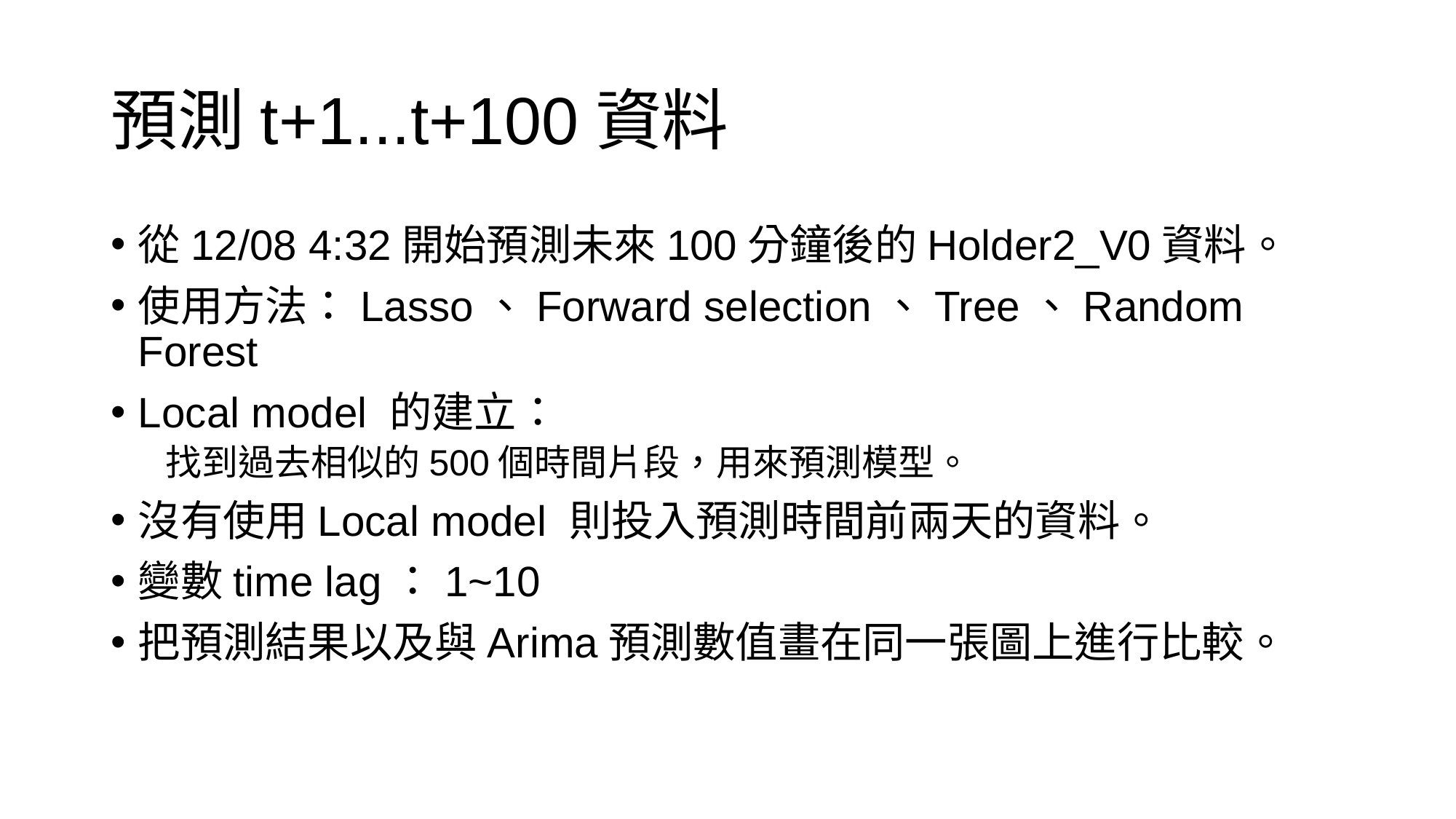

# 預測t+1...t+100資料
從12/08 4:32開始預測未來100分鐘後的Holder2_V0資料。
使用方法：Lasso、Forward selection、Tree、Random Forest
Local model 的建立：
找到過去相似的500個時間片段，用來預測模型。
沒有使用Local model 則投入預測時間前兩天的資料。
變數time lag：1~10
把預測結果以及與Arima預測數值畫在同一張圖上進行比較。